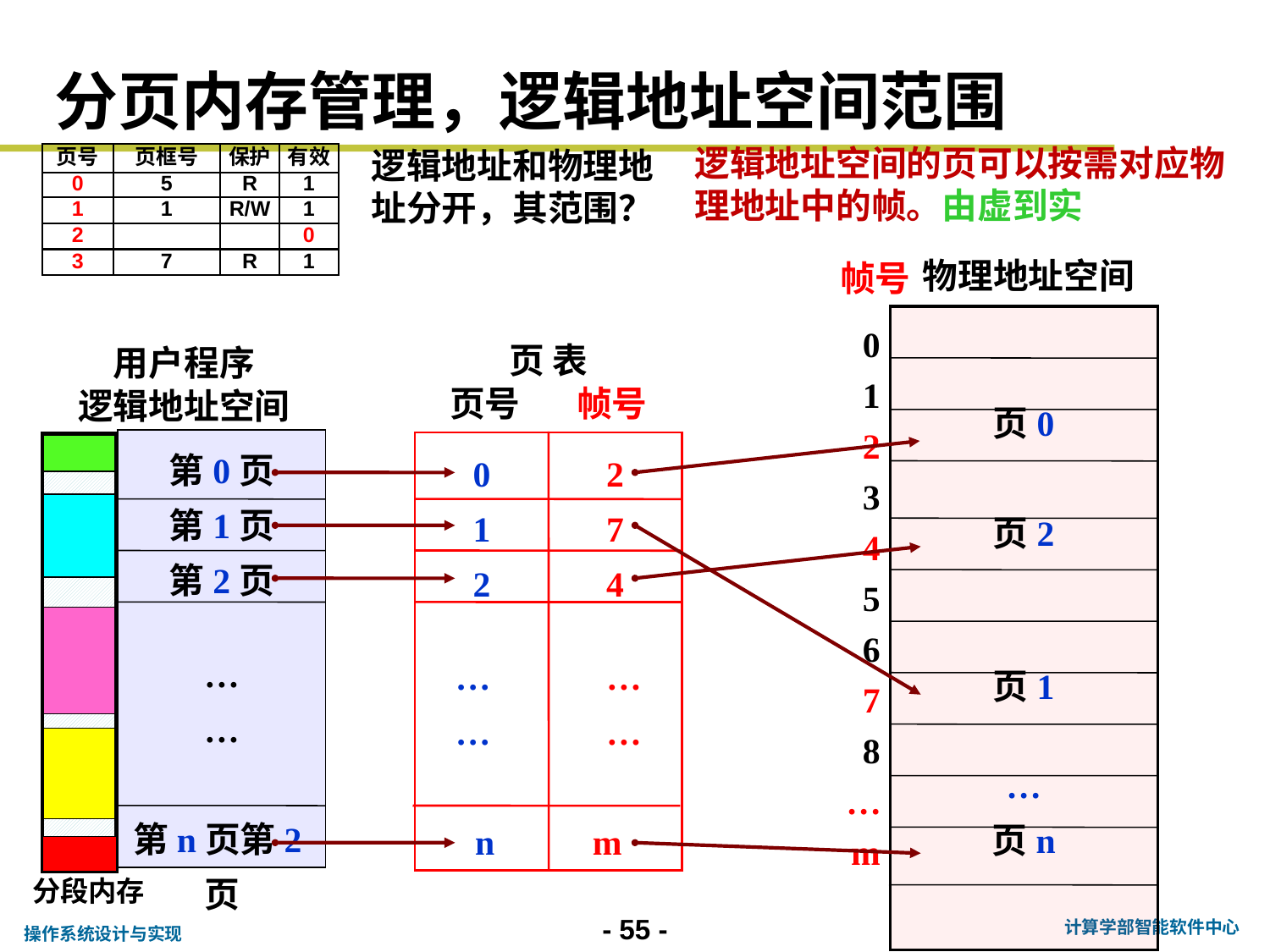

分页内存管理，逻辑地址空间范围
逻辑地址空间的页可以按需对应物理地址中的帧。由虚到实
逻辑地址和物理地址分开，其范围？

页号
页框号
保护
有效
0
5
R
1
1
1
R/W
1
2

0
3
7
R
1
物理地址空间
帧号

页0

页2

页1

…
页n
0
1
2
3
4
5
6
7
8
…
m
页 表
页号       帧号
用户程序
逻辑地址空间

第0页
第1页
第2页

…
…

第n页第2页

0             2
1             7
2             4

…             …
…             …

n           m

分段内存